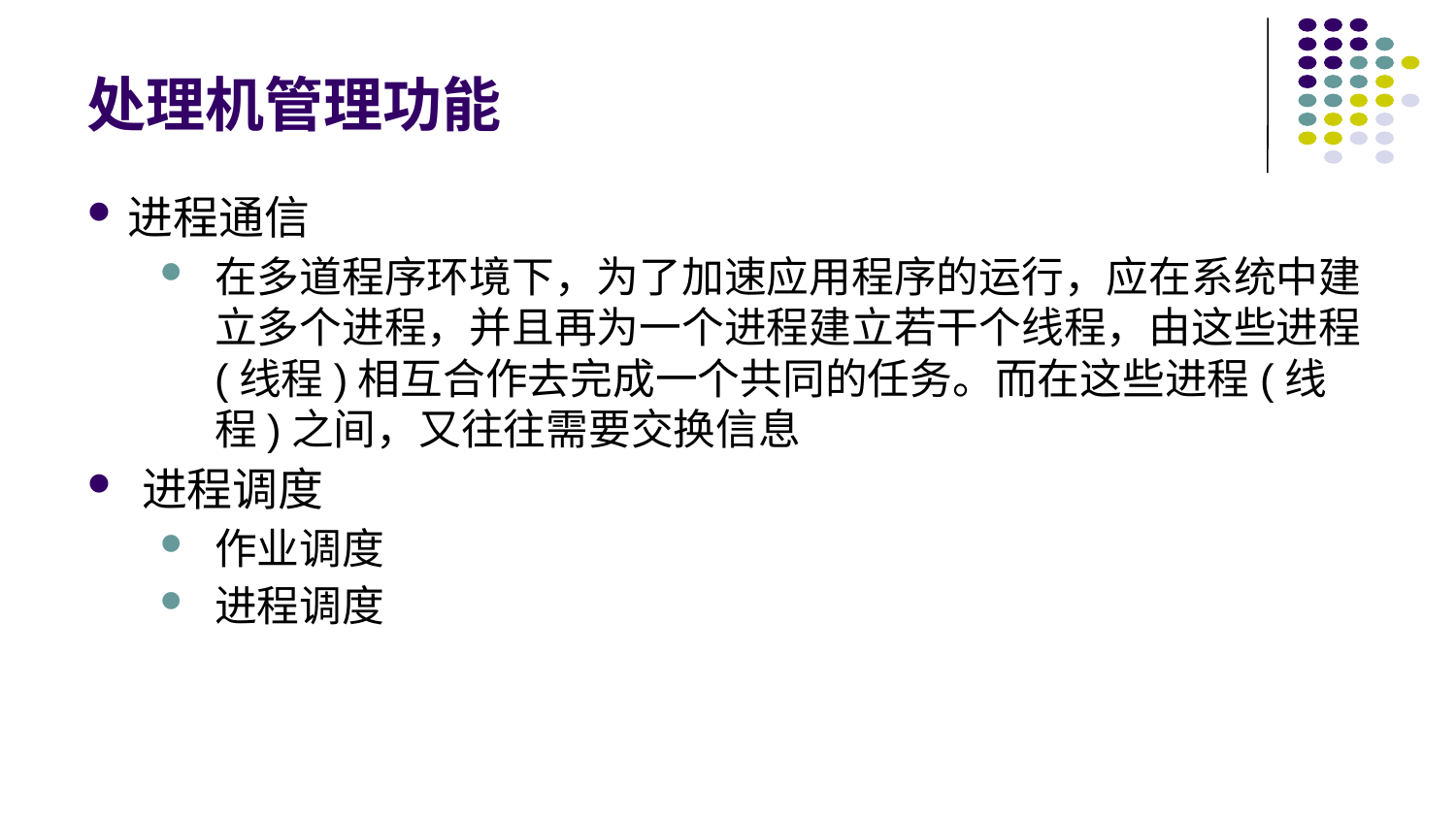

# 处理机管理功能
进程通信
在多道程序环境下，为了加速应用程序的运行，应在系统中建立多个进程，并且再为一个进程建立若干个线程，由这些进程(线程)相互合作去完成一个共同的任务。而在这些进程(线程)之间，又往往需要交换信息
进程调度
作业调度
进程调度
67